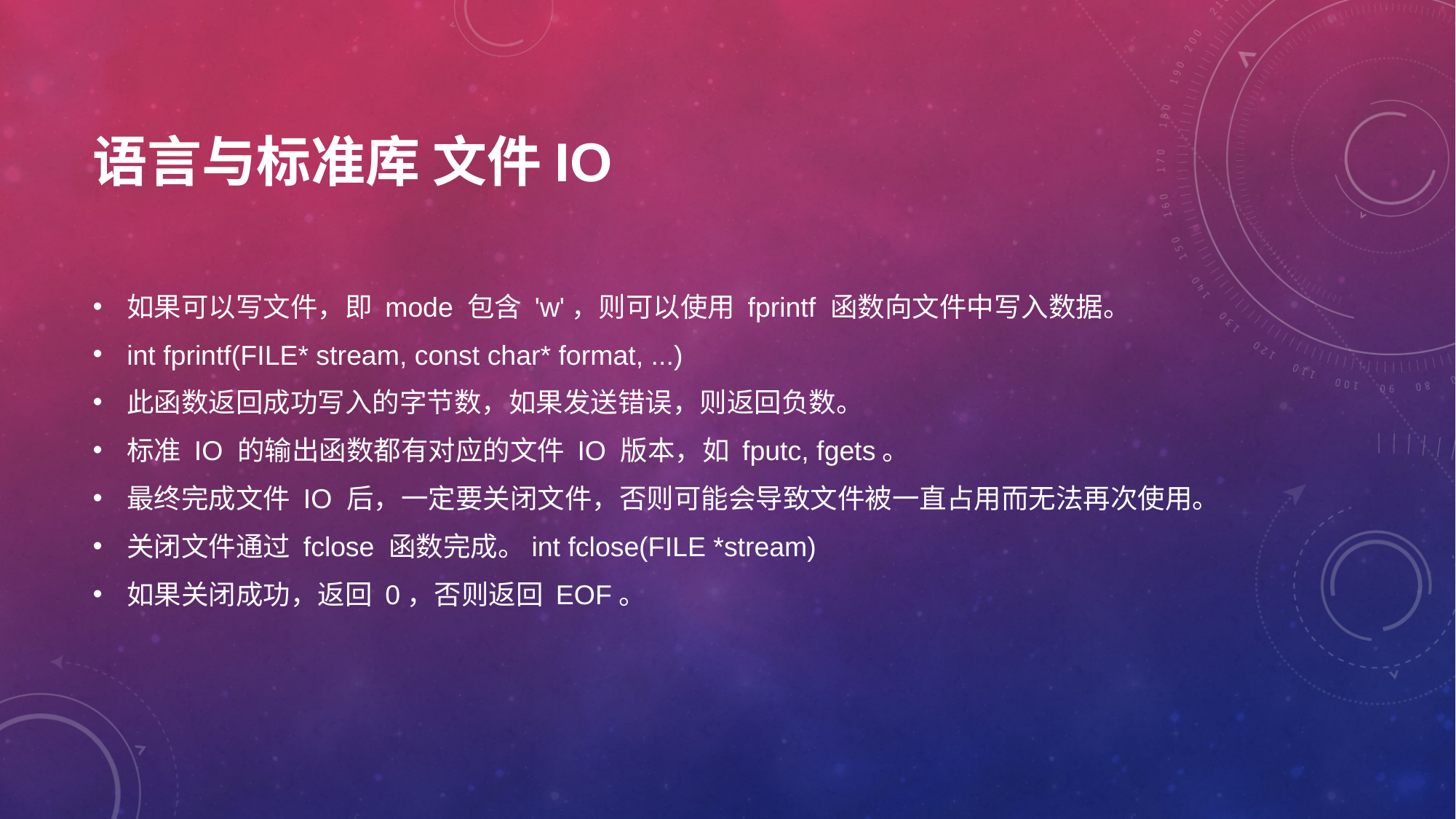

# 语言与标准库 文件IO
如果可以写文件，即 mode 包含 'w'，则可以使用 fprintf 函数向文件中写入数据。
int fprintf(FILE* stream, const char* format, ...)
此函数返回成功写入的字节数，如果发送错误，则返回负数。
标准 IO 的输出函数都有对应的文件 IO 版本，如 fputc, fgets。
最终完成文件 IO 后，一定要关闭文件，否则可能会导致文件被一直占用而无法再次使用。
关闭文件通过 fclose 函数完成。int fclose(FILE *stream)
如果关闭成功，返回 0，否则返回 EOF。